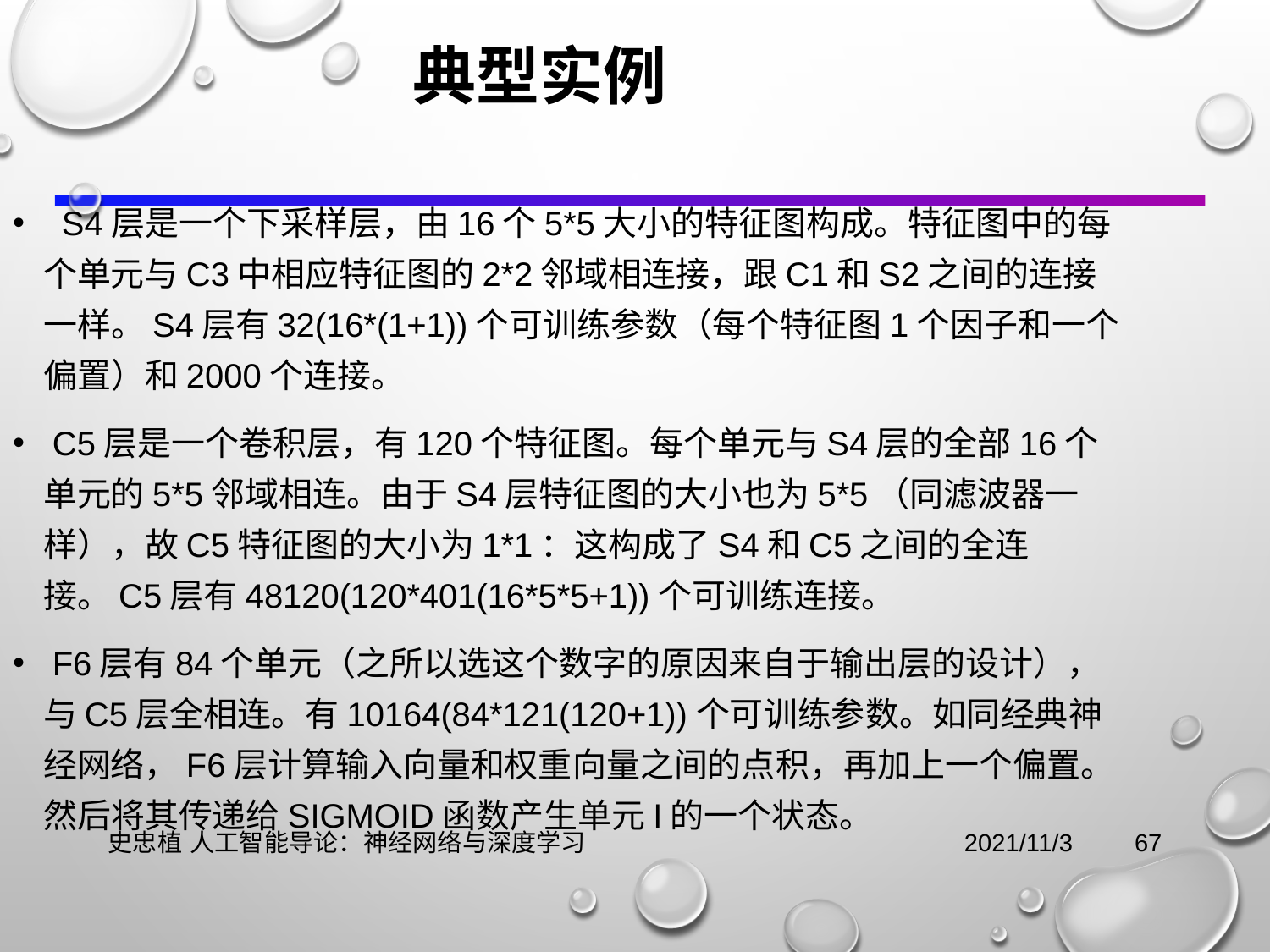

典型实例
  S4层是一个下采样层，由16个5*5大小的特征图构成。特征图中的每个单元与C3中相应特征图的2*2邻域相连接，跟C1和S2之间的连接一样。S4层有32(16*(1+1))个可训练参数（每个特征图1个因子和一个偏置）和2000个连接。
 C5层是一个卷积层，有120个特征图。每个单元与S4层的全部16个单元的5*5邻域相连。由于S4层特征图的大小也为5*5（同滤波器一样），故C5特征图的大小为1*1：这构成了S4和C5之间的全连接。C5层有48120(120*401(16*5*5+1))个可训练连接。
 F6层有84个单元（之所以选这个数字的原因来自于输出层的设计），与C5层全相连。有10164(84*121(120+1))个可训练参数。如同经典神经网络，F6层计算输入向量和权重向量之间的点积，再加上一个偏置。然后将其传递给sigmoid函数产生单元i的一个状态。

史忠植 人工智能导论：神经网络与深度学习
2021/11/3
67